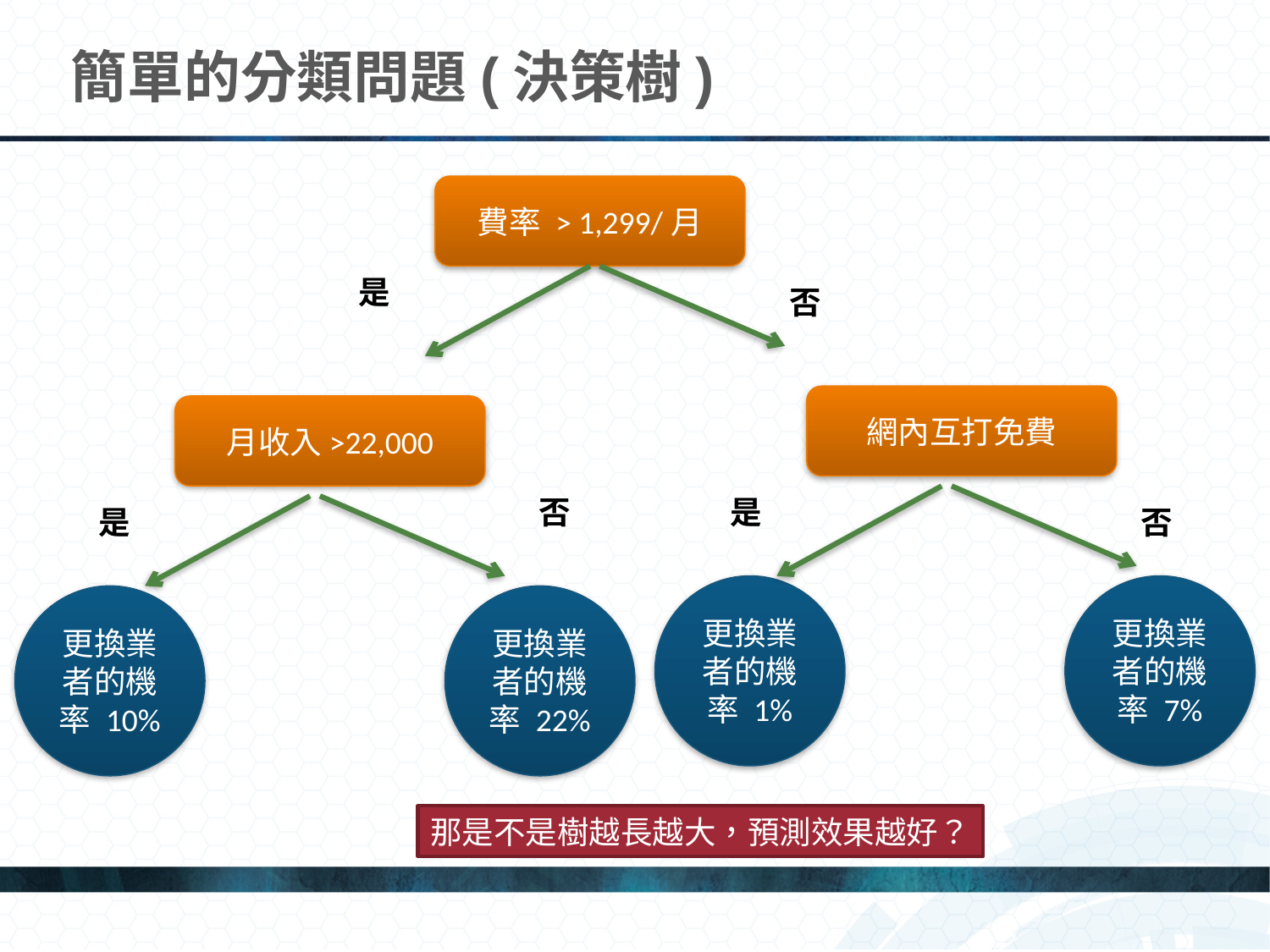

# 簡單的分類問題(決策樹)
費率 > 1,299/月

是
否
網內互打免費
月收入>22,000
否
是
是
否
更換業者的機率 1%
更換業者的機率 7%
更換業者的機率 10%
更換業者的機率 22%
那是不是樹越長越大，預測效果越好？